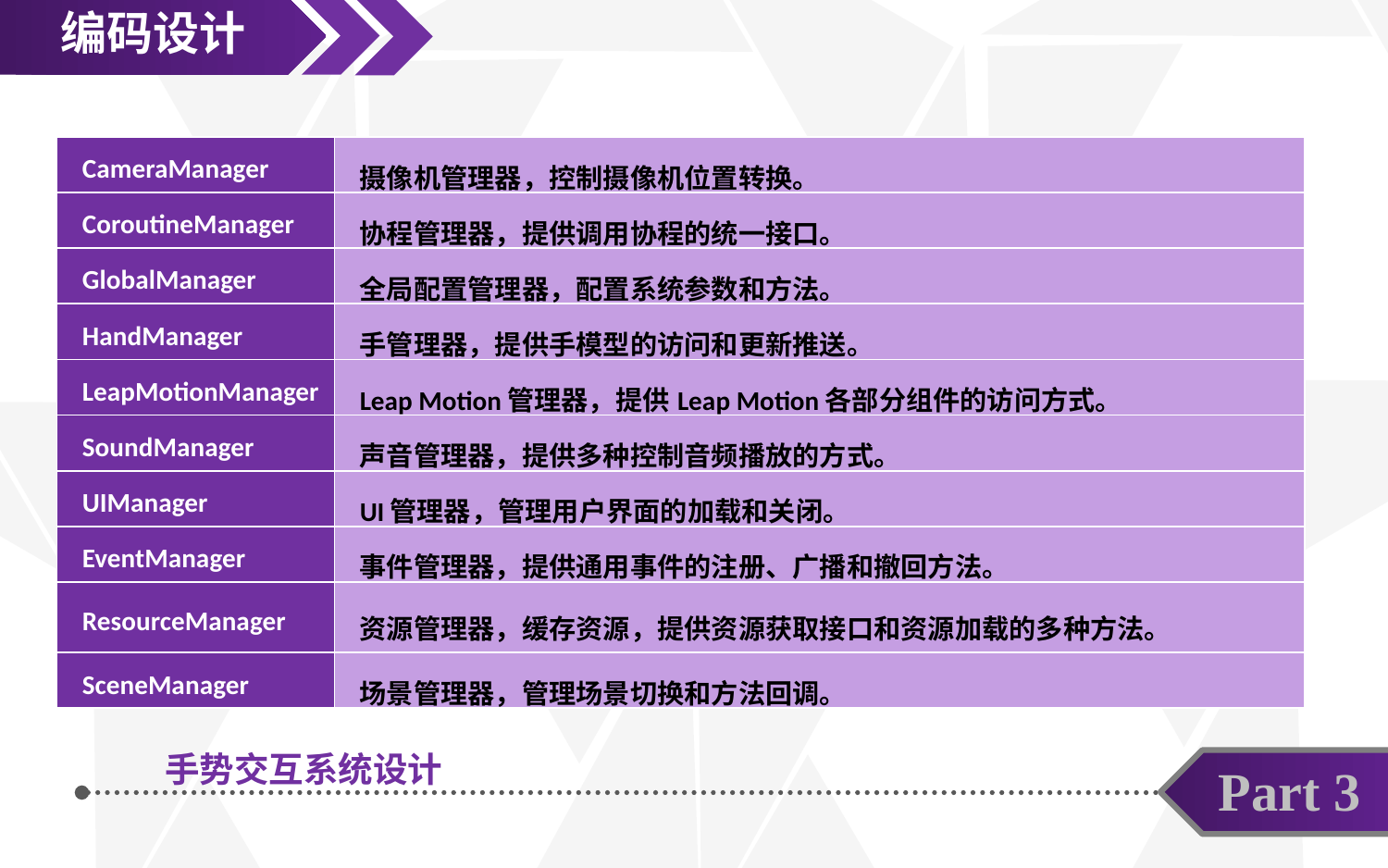

编码设计

| CameraManager | 摄像机管理器，控制摄像机位置转换。 |
| --- | --- |
| CoroutineManager | 协程管理器，提供调用协程的统一接口。 |
| GlobalManager | 全局配置管理器，配置系统参数和方法。 |
| HandManager | 手管理器，提供手模型的访问和更新推送。 |
| LeapMotionManager | Leap Motion管理器，提供Leap Motion各部分组件的访问方式。 |
| SoundManager | 声音管理器，提供多种控制音频播放的方式。 |
| UIManager | UI管理器，管理用户界面的加载和关闭。 |
| EventManager | 事件管理器，提供通用事件的注册、广播和撤回方法。 |
| ResourceManager | 资源管理器，缓存资源，提供资源获取接口和资源加载的多种方法。 |
| SceneManager | 场景管理器，管理场景切换和方法回调。 |
单例管理器
全局可访问的单例类，对外部提供统一的、通用的函数接口。
例如：资源管理、界面管理、场景管理和声音管理，等等。
手势交互系统设计
Part 3